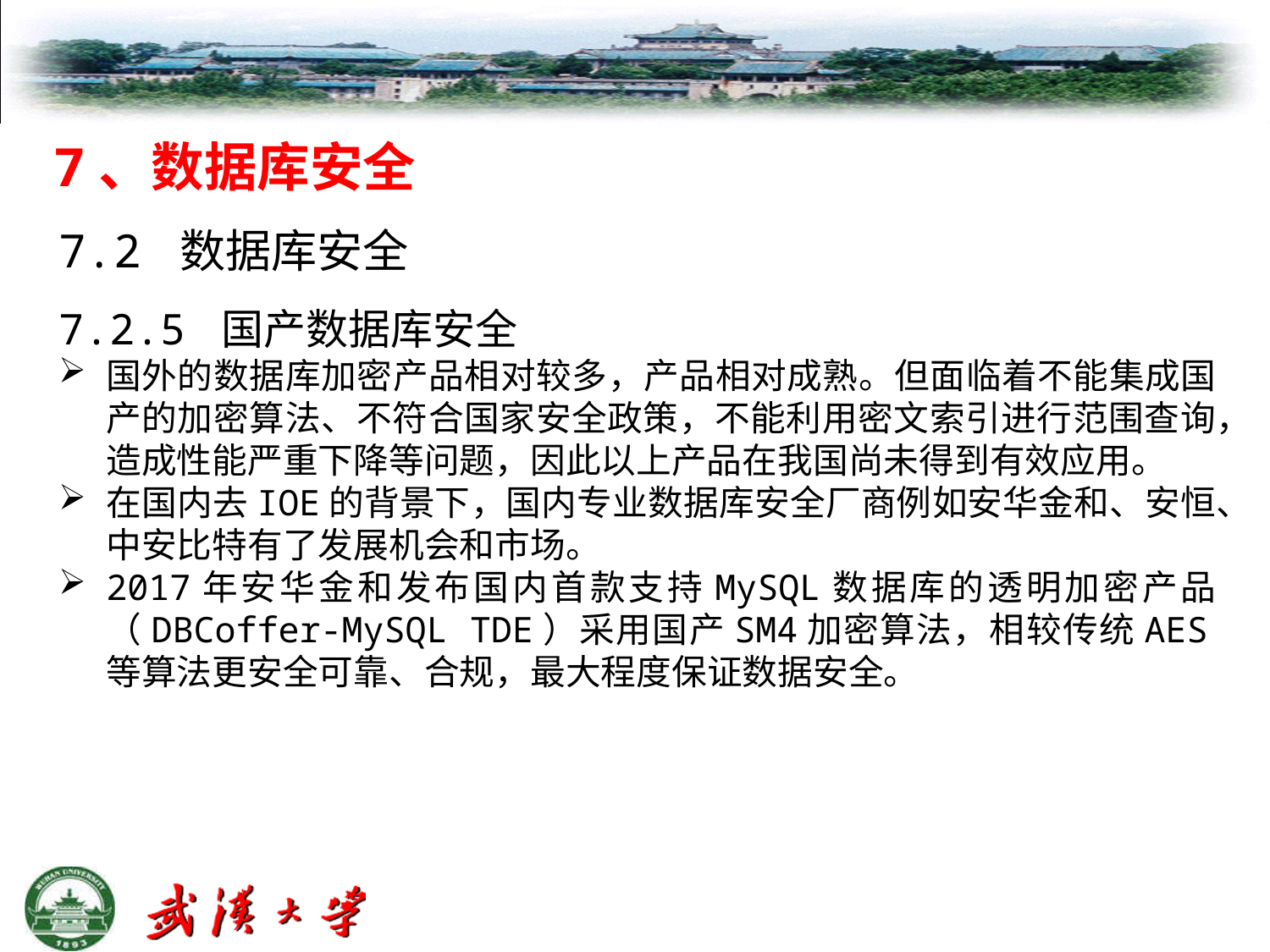

7、数据库安全
7.2 数据库安全
7.2.5 国产数据库安全
国外的数据库加密产品相对较多，产品相对成熟。但面临着不能集成国产的加密算法、不符合国家安全政策，不能利用密文索引进行范围查询，造成性能严重下降等问题，因此以上产品在我国尚未得到有效应用。
在国内去IOE的背景下，国内专业数据库安全厂商例如安华金和、安恒、中安比特有了发展机会和市场。
2017年安华金和发布国内首款支持MySQL数据库的透明加密产品（DBCoffer-MySQL TDE）采用国产SM4加密算法，相较传统AES等算法更安全可靠、合规，最大程度保证数据安全。